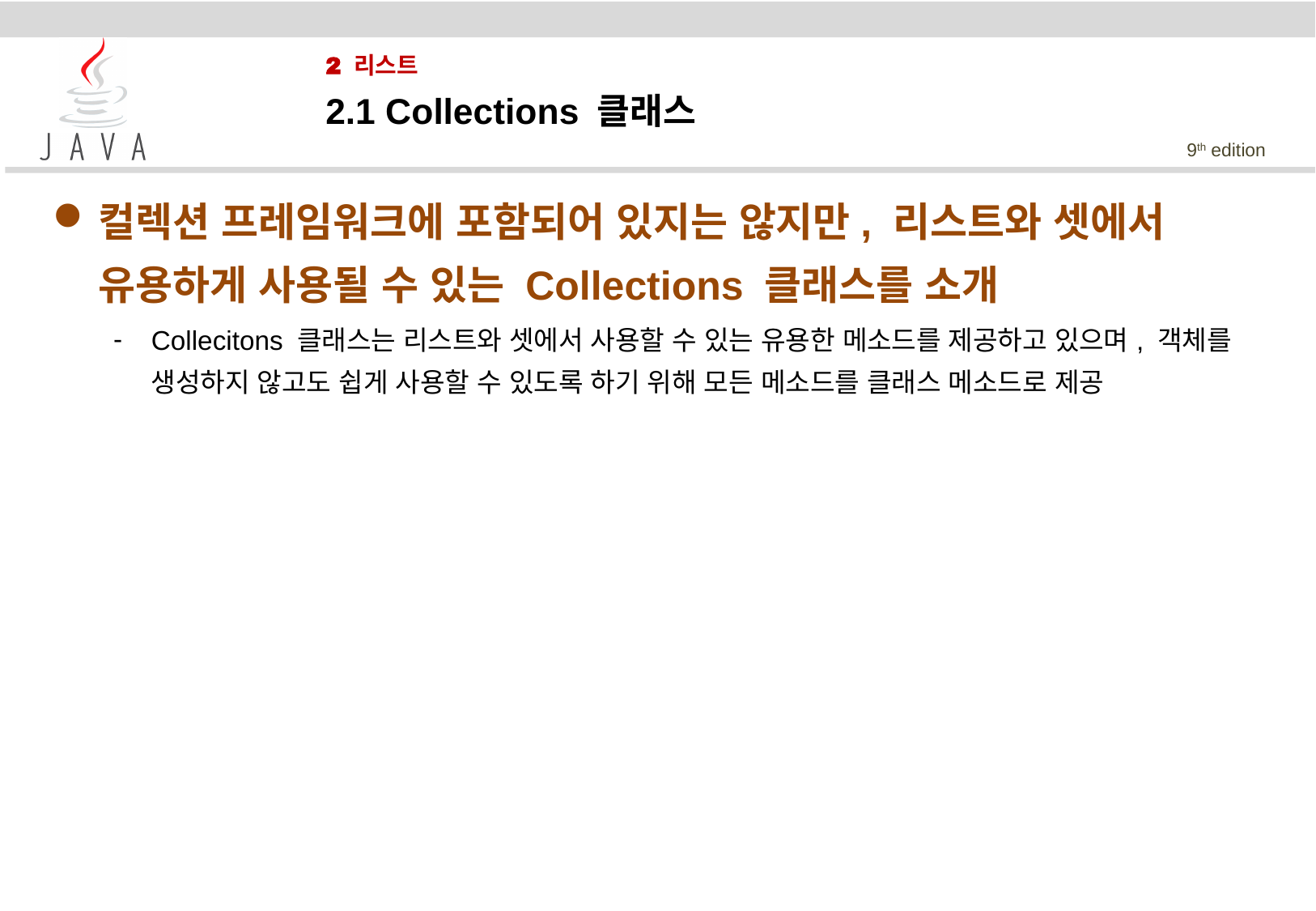

# 2 리스트
2.1 Collections 클래스
컬렉션 프레임워크에 포함되어 있지는 않지만, 리스트와 셋에서 유용하게 사용될 수 있는 Collections 클래스를 소개
Collecitons 클래스는 리스트와 셋에서 사용할 수 있는 유용한 메소드를 제공하고 있으며, 객체를 생성하지 않고도 쉽게 사용할 수 있도록 하기 위해 모든 메소드를 클래스 메소드로 제공